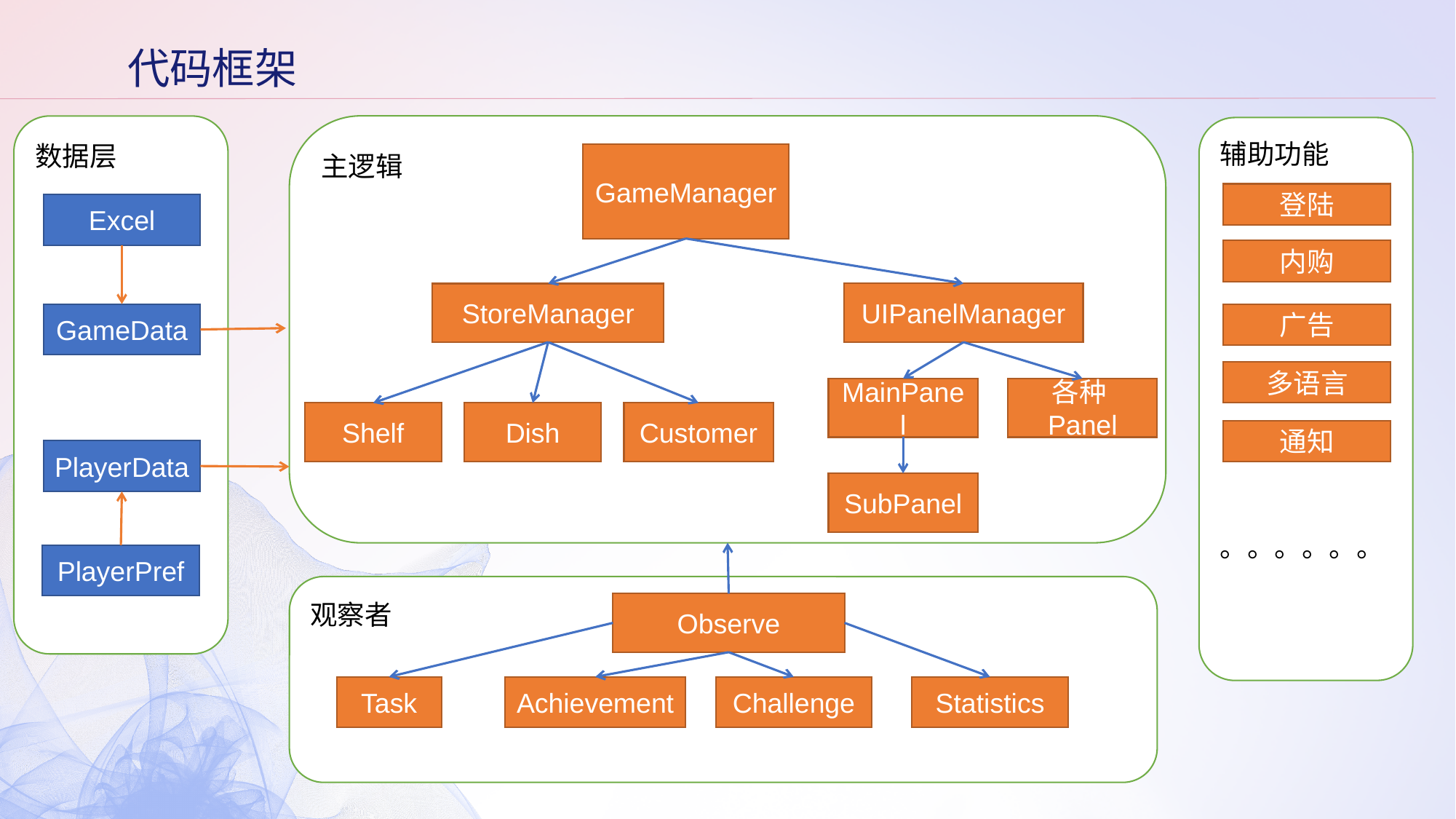

代码框架
主逻辑

数据层

辅助功能

。。。。。。

GameManager
登陆
Excel
内购
UIPanelManager
StoreManager
GameData
广告
多语言
MainPanel
各种Panel
Shelf
Dish
Customer
通知
PlayerData
SubPanel
PlayerPref
观察者

Observe
Task
Achievement
Challenge
Statistics